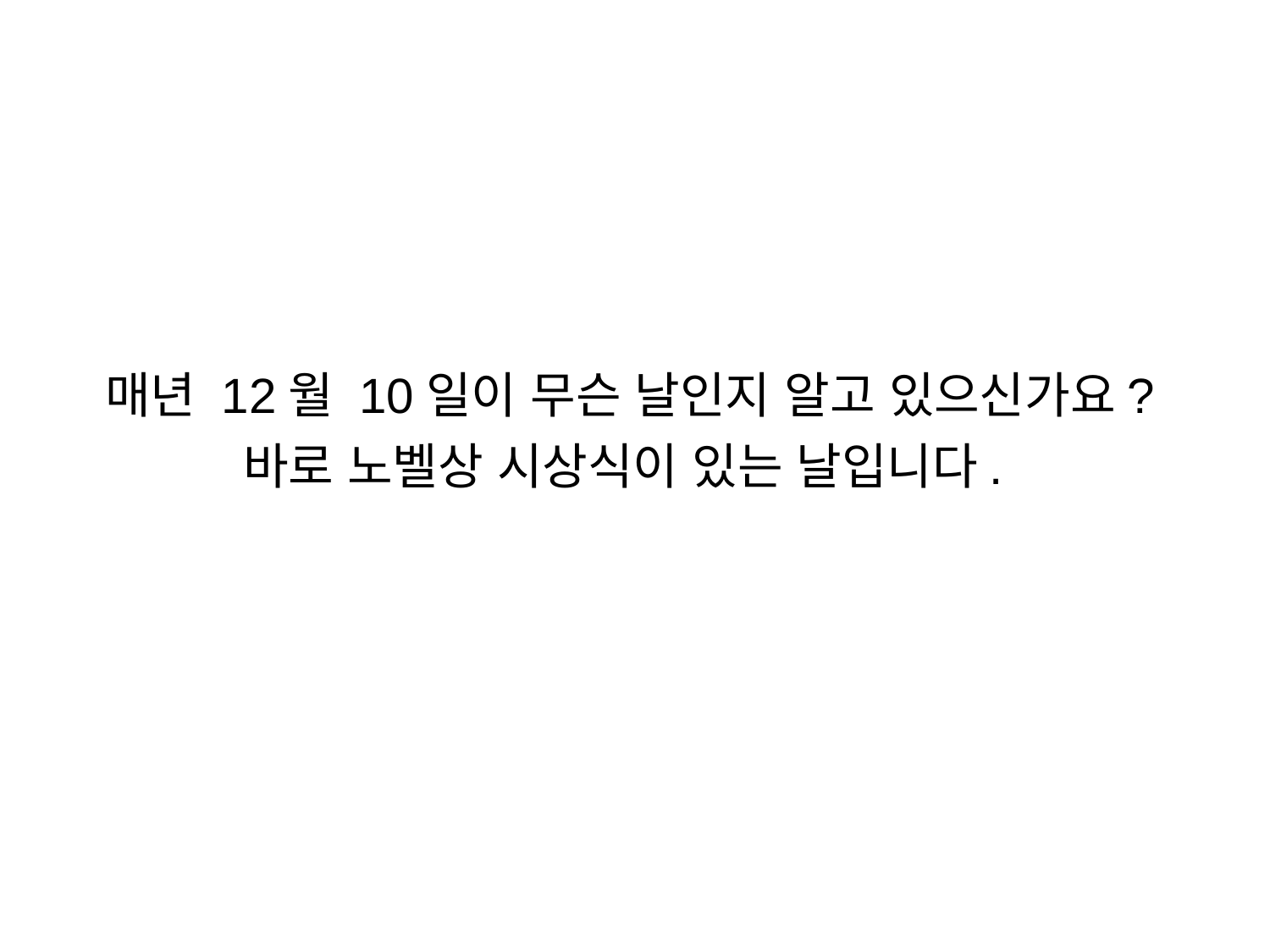

매년 12월 10일이 무슨 날인지 알고 있으신가요? 바로 노벨상 시상식이 있는 날입니다.